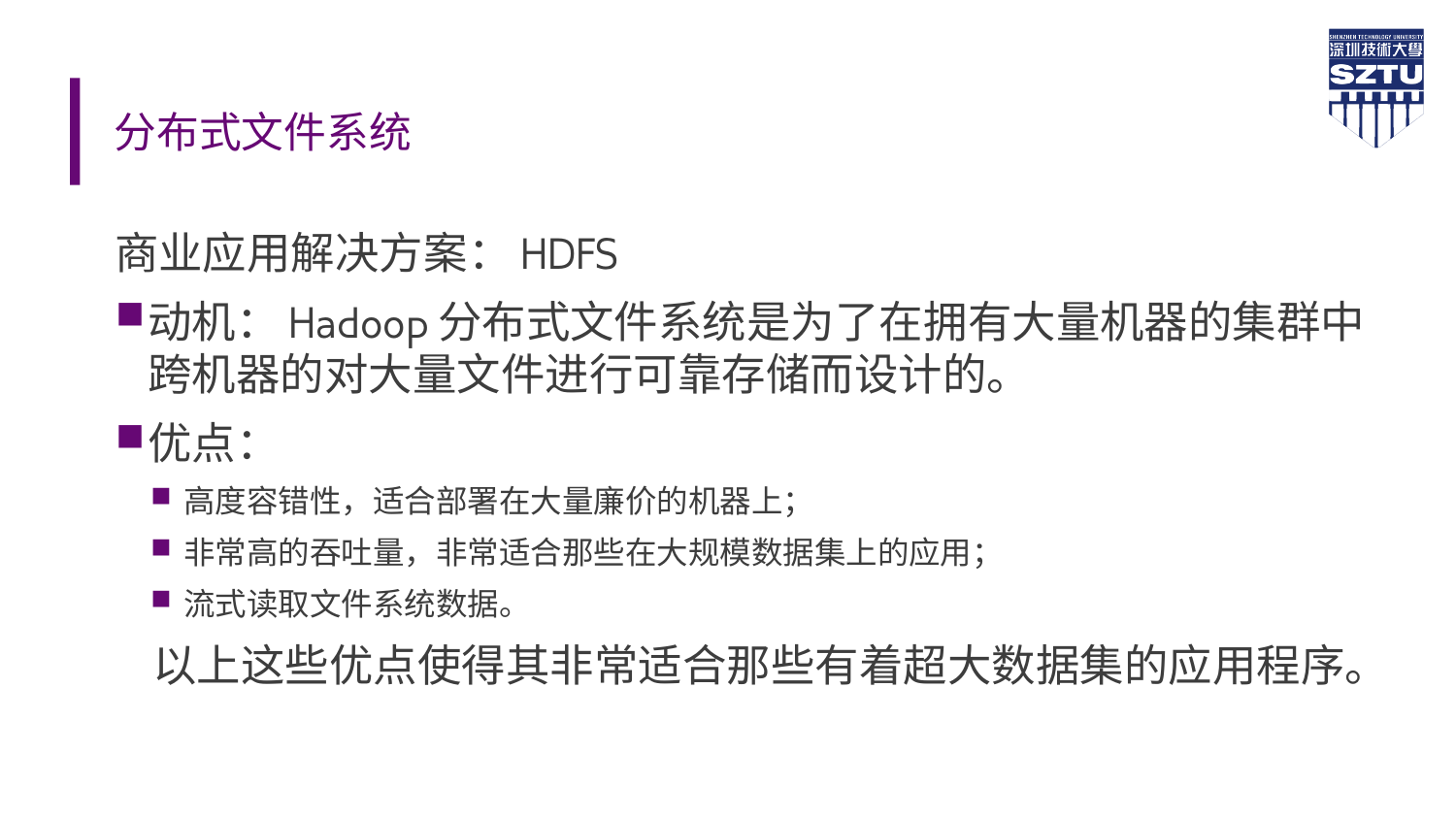

# 分布式文件系统
商业应用解决方案：HDFS
动机：Hadoop分布式文件系统是为了在拥有大量机器的集群中跨机器的对大量文件进行可靠存储而设计的。
优点：
高度容错性，适合部署在大量廉价的机器上；
非常高的吞吐量，非常适合那些在大规模数据集上的应用；
流式读取文件系统数据。
   以上这些优点使得其非常适合那些有着超大数据集的应用程序。